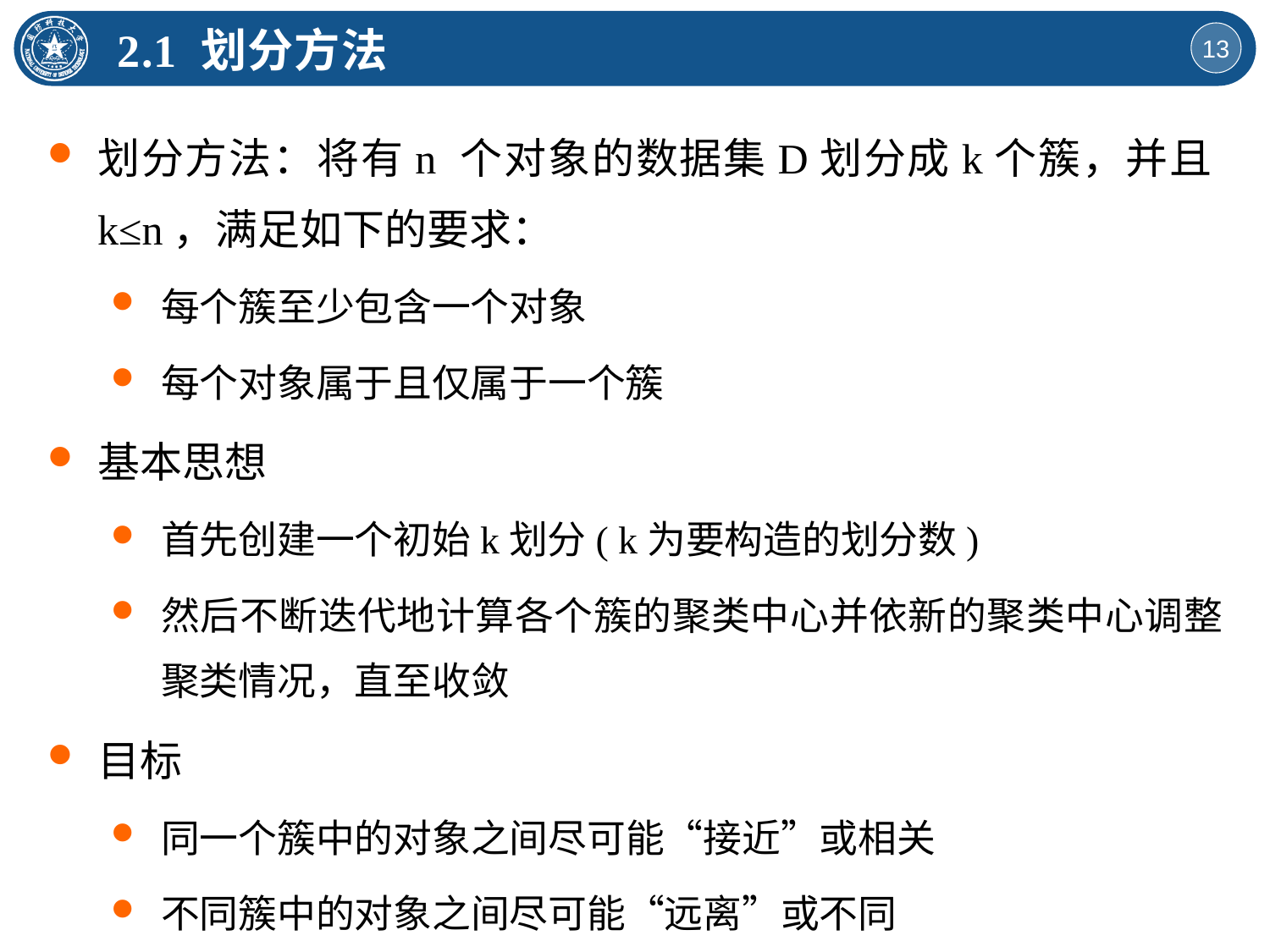

2.1 划分方法
划分方法：将有n 个对象的数据集D划分成k个簇，并且k≤n，满足如下的要求：
每个簇至少包含一个对象
每个对象属于且仅属于一个簇
基本思想
首先创建一个初始k划分( k为要构造的划分数)
然后不断迭代地计算各个簇的聚类中心并依新的聚类中心调整聚类情况，直至收敛
目标
同一个簇中的对象之间尽可能“接近”或相关
不同簇中的对象之间尽可能“远离”或不同